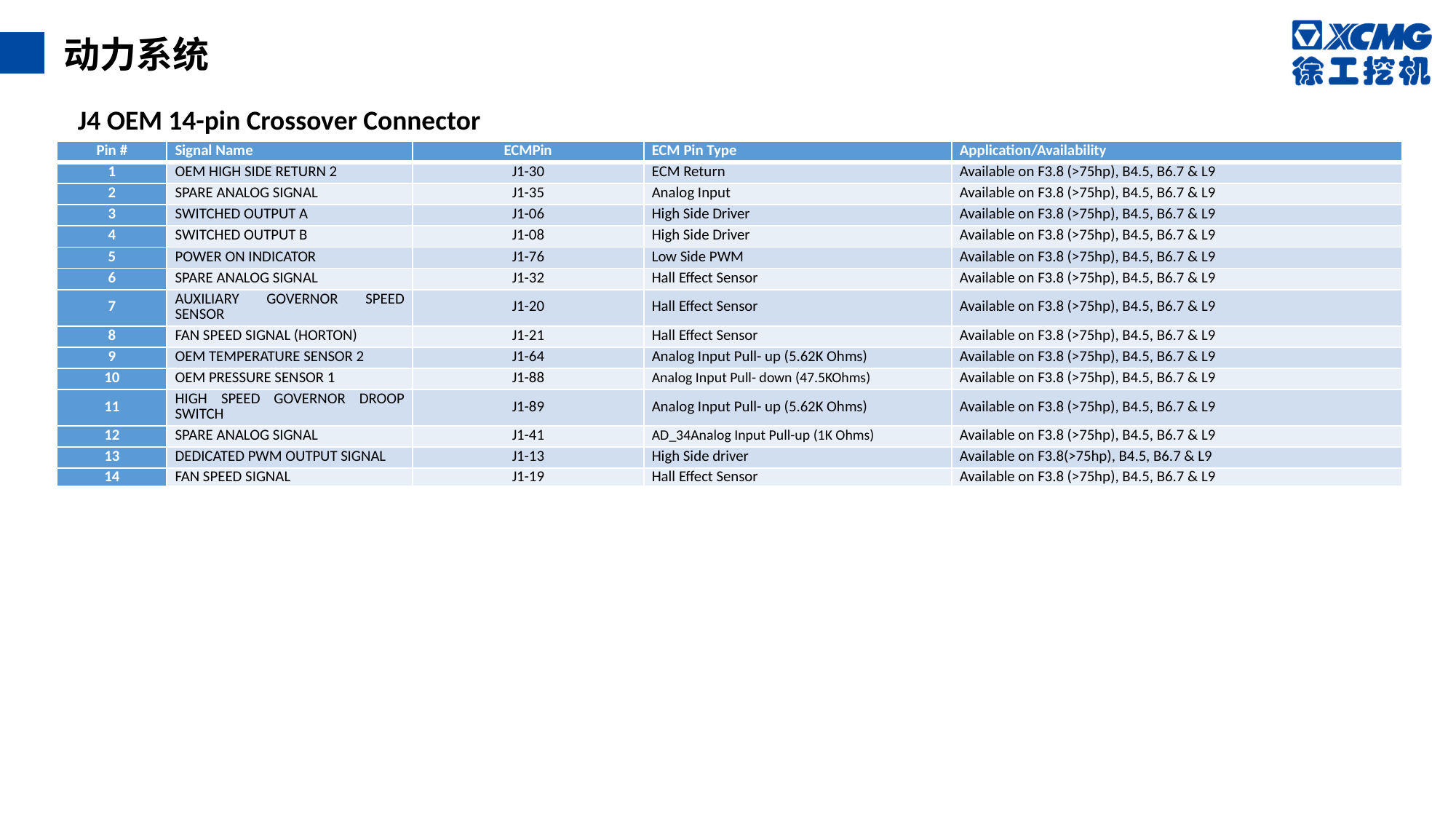

动力系统
J4 OEM 14-pin Crossover Connector
| Pin # | Signal Name | ECMPin | ECM Pin Type | Application/Availability |
| --- | --- | --- | --- | --- |
| 1 | OEM HIGH SIDE RETURN 2 | J1-30 | ECM Return | Available on F3.8 (>75hp), B4.5, B6.7 & L9 |
| 2 | SPARE ANALOG SIGNAL | J1-35 | Analog Input | Available on F3.8 (>75hp), B4.5, B6.7 & L9 |
| 3 | SWITCHED OUTPUT A | J1-06 | High Side Driver | Available on F3.8 (>75hp), B4.5, B6.7 & L9 |
| 4 | SWITCHED OUTPUT B | J1-08 | High Side Driver | Available on F3.8 (>75hp), B4.5, B6.7 & L9 |
| 5 | POWER ON INDICATOR | J1-76 | Low Side PWM | Available on F3.8 (>75hp), B4.5, B6.7 & L9 |
| 6 | SPARE ANALOG SIGNAL | J1-32 | Hall Effect Sensor | Available on F3.8 (>75hp), B4.5, B6.7 & L9 |
| 7 | AUXILIARY GOVERNOR SPEED SENSOR | J1-20 | Hall Effect Sensor | Available on F3.8 (>75hp), B4.5, B6.7 & L9 |
| 8 | FAN SPEED SIGNAL (HORTON) | J1-21 | Hall Effect Sensor | Available on F3.8 (>75hp), B4.5, B6.7 & L9 |
| 9 | OEM TEMPERATURE SENSOR 2 | J1-64 | Analog Input Pull- up (5.62K Ohms) | Available on F3.8 (>75hp), B4.5, B6.7 & L9 |
| 10 | OEM PRESSURE SENSOR 1 | J1-88 | Analog Input Pull- down (47.5KOhms) | Available on F3.8 (>75hp), B4.5, B6.7 & L9 |
| 11 | HIGH SPEED GOVERNOR DROOP SWITCH | J1-89 | Analog Input Pull- up (5.62K Ohms) | Available on F3.8 (>75hp), B4.5, B6.7 & L9 |
| 12 | SPARE ANALOG SIGNAL | J1-41 | AD\_34Analog Input Pull-up (1K Ohms) | Available on F3.8 (>75hp), B4.5, B6.7 & L9 |
| 13 | DEDICATED PWM OUTPUT SIGNAL | J1-13 | High Side driver | Available on F3.8(>75hp), B4.5, B6.7 & L9 |
| 14 | FAN SPEED SIGNAL | J1-19 | Hall Effect Sensor | Available on F3.8 (>75hp), B4.5, B6.7 & L9 |